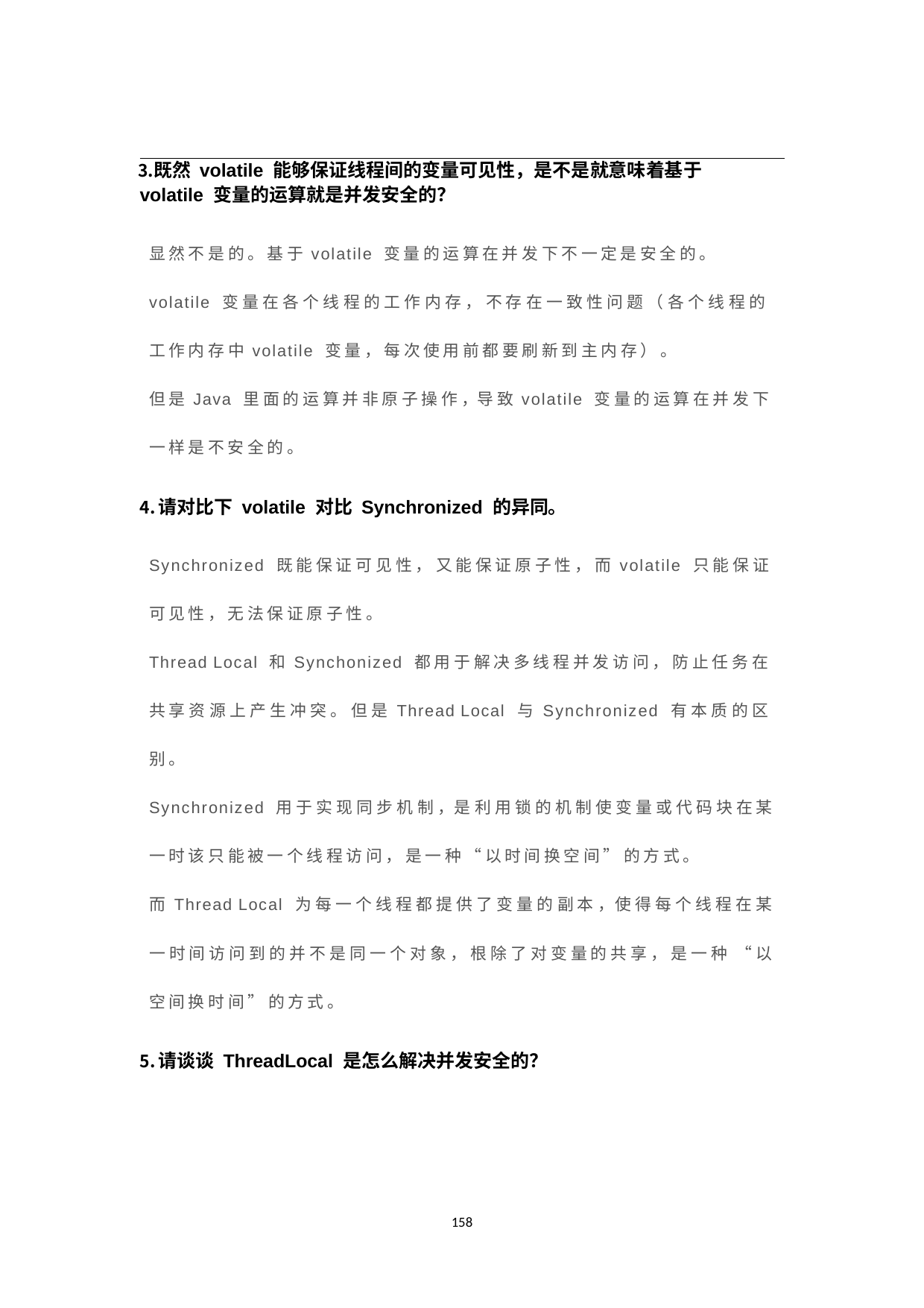

既然 volatile 能够保证线程间的变量可见性，是不是就意味着基于 volatile 变量的运算就是并发安全的？

显然不是的。 基于 volatile 变量的运算在并发下不一定是安全的。
volatile 变量在各个线程的工作内存， 不存在一致性问题（ 各个线程的 工作内存中 volatile 变量， 每次使用前都要刷新到主内存） 。
但是 Java 里面的运算并非原子操作 ，导 致 volatile 变量的运算在并发 下一样是不安全的。

请对比下 volatile 对比 Synchronized 的异同。
Synchronized 既能保证可见性， 又能保证原子性， 而 volatile 只能保 证可见性， 无法保证原子性。
Thread Local 和 Synchonized 都用于解决多线程并发访问， 防止任务 在共享资源上产生冲突。 但是 Thread Local 与 Synchronized 有本质 的区别。
Synchronized 用于实现同步机制 ，是 利用锁的机制使变量或代码块在某 一时该只能被一个线程访问， 是一种 “ 以时间换空间” 的方式。
而 Thread Local 为每一个线程都提供了变量的副本 ，使 得每个线程在某 一时间访问到的并不是同一个对象， 根除了对变量的共享， 是一种 “ 以 空间换时间” 的方式。

请谈谈 ThreadLocal 是怎么解决并发安全的？

158